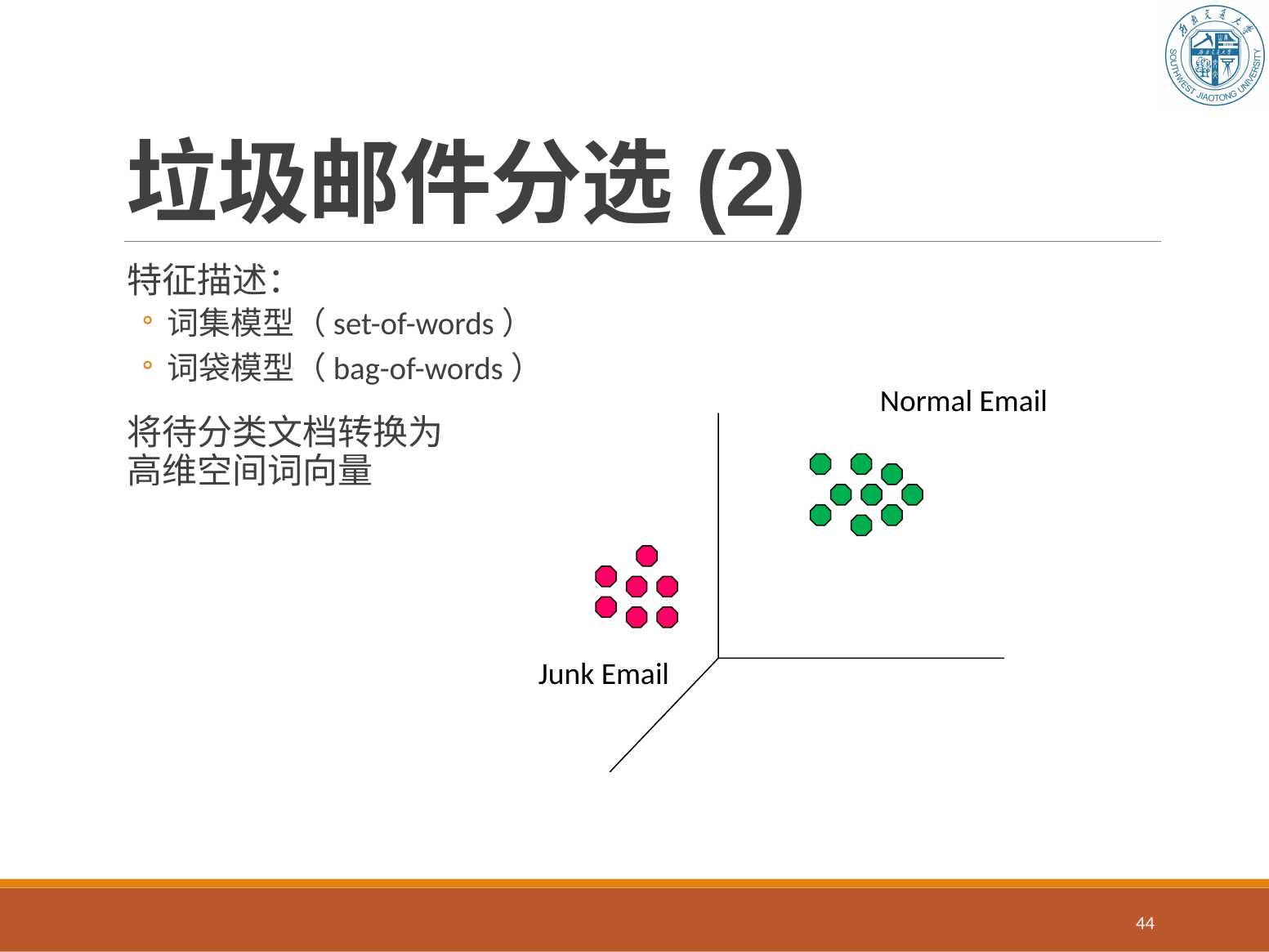

# 垃圾邮件分选(2)
特征描述：
词集模型（set-of-words）
词袋模型（bag-of-words）
将待分类文档转换为
高维空间词向量
Normal Email

Junk Email
44